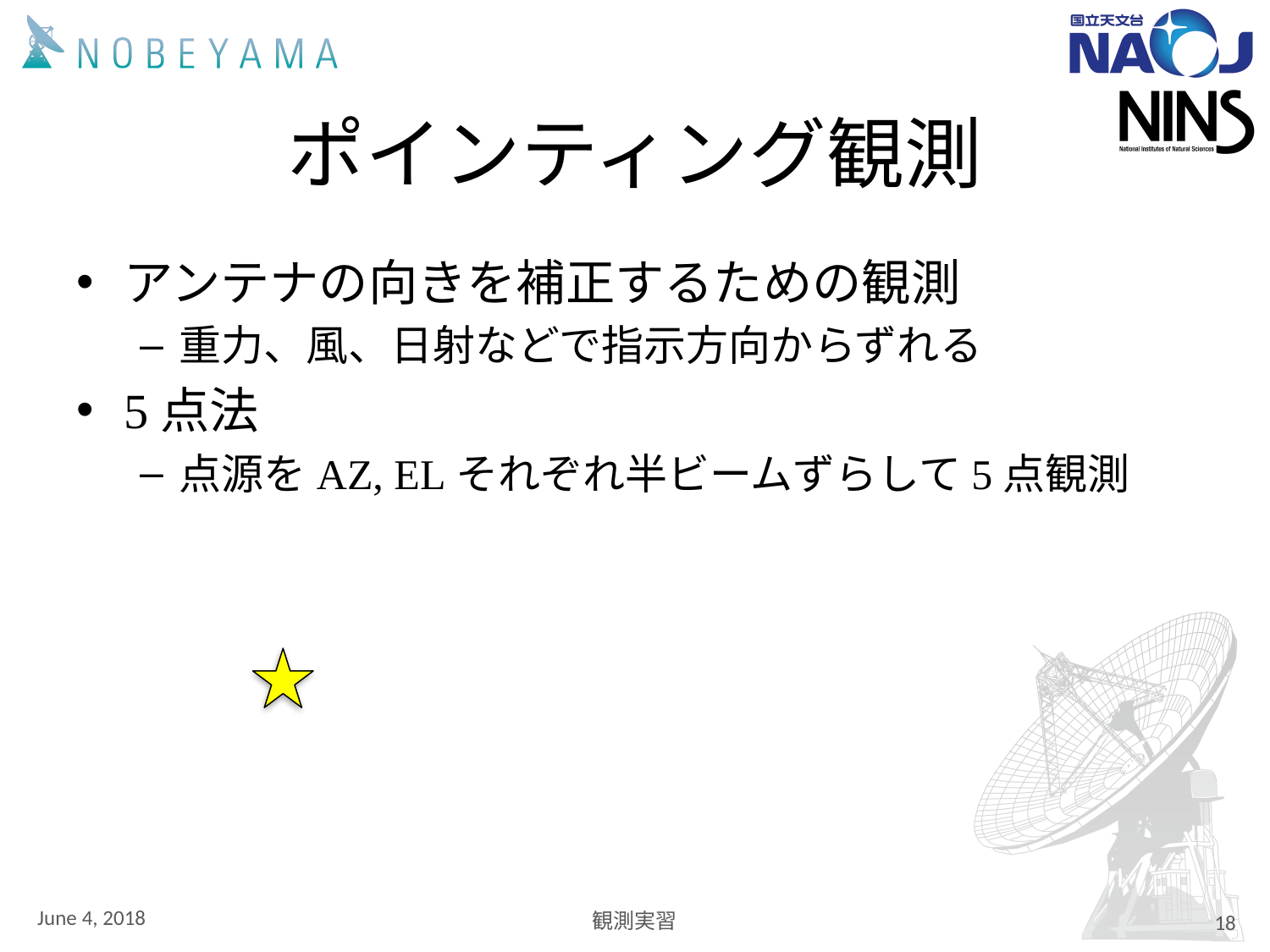

# ポインティング観測
アンテナの向きを補正するための観測
重力、風、日射などで指示方向からずれる
5点法
点源をAZ, ELそれぞれ半ビームずらして5点観測

June 4, 2018
観測実習
18